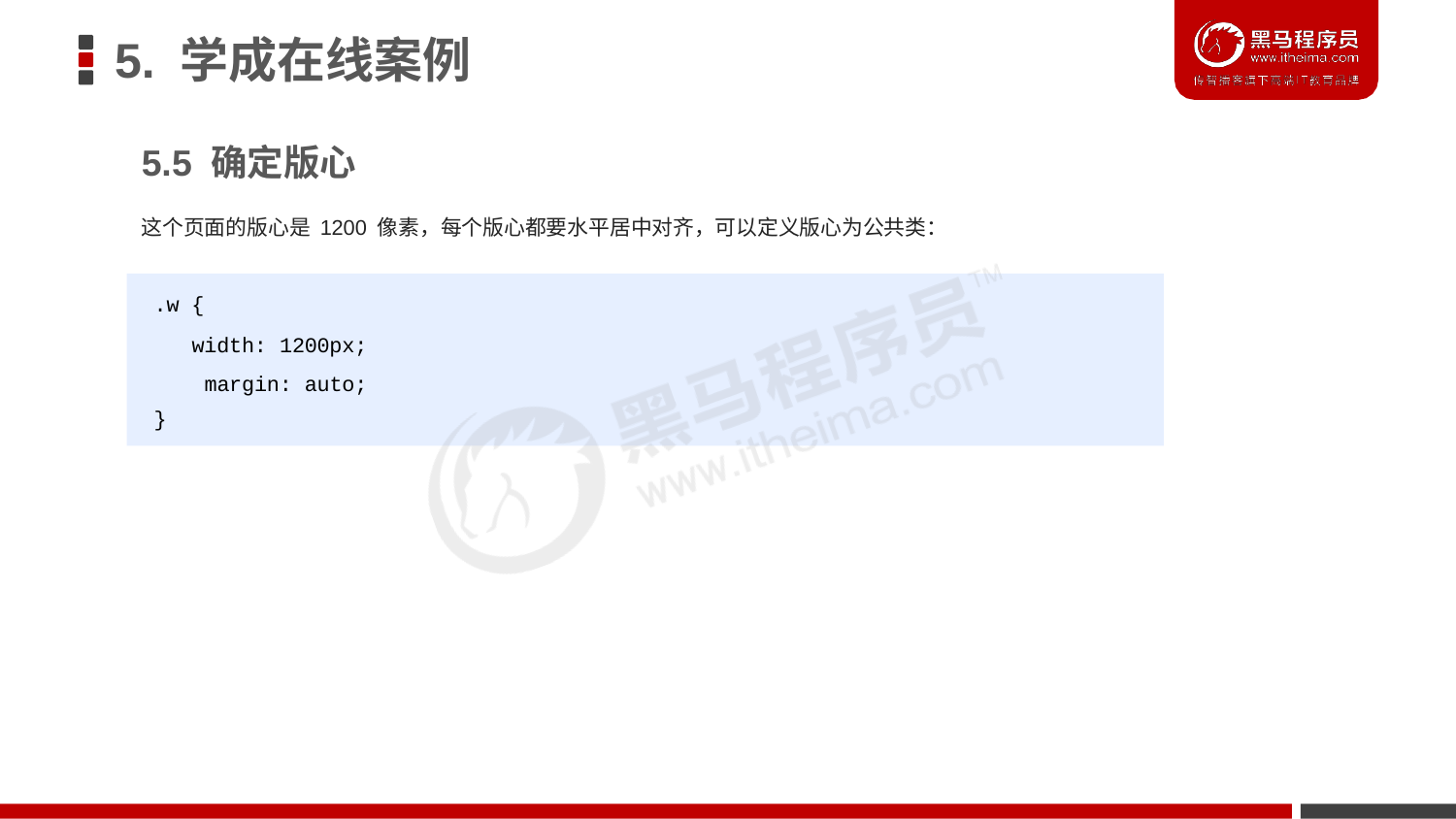

# 5. 学成在线案例
5.5 确定版心
这个页面的版心是 1200 像素，每个版心都要水平居中对齐，可以定义版心为公共类：

.w {
width: 1200px;  margin: auto;
}